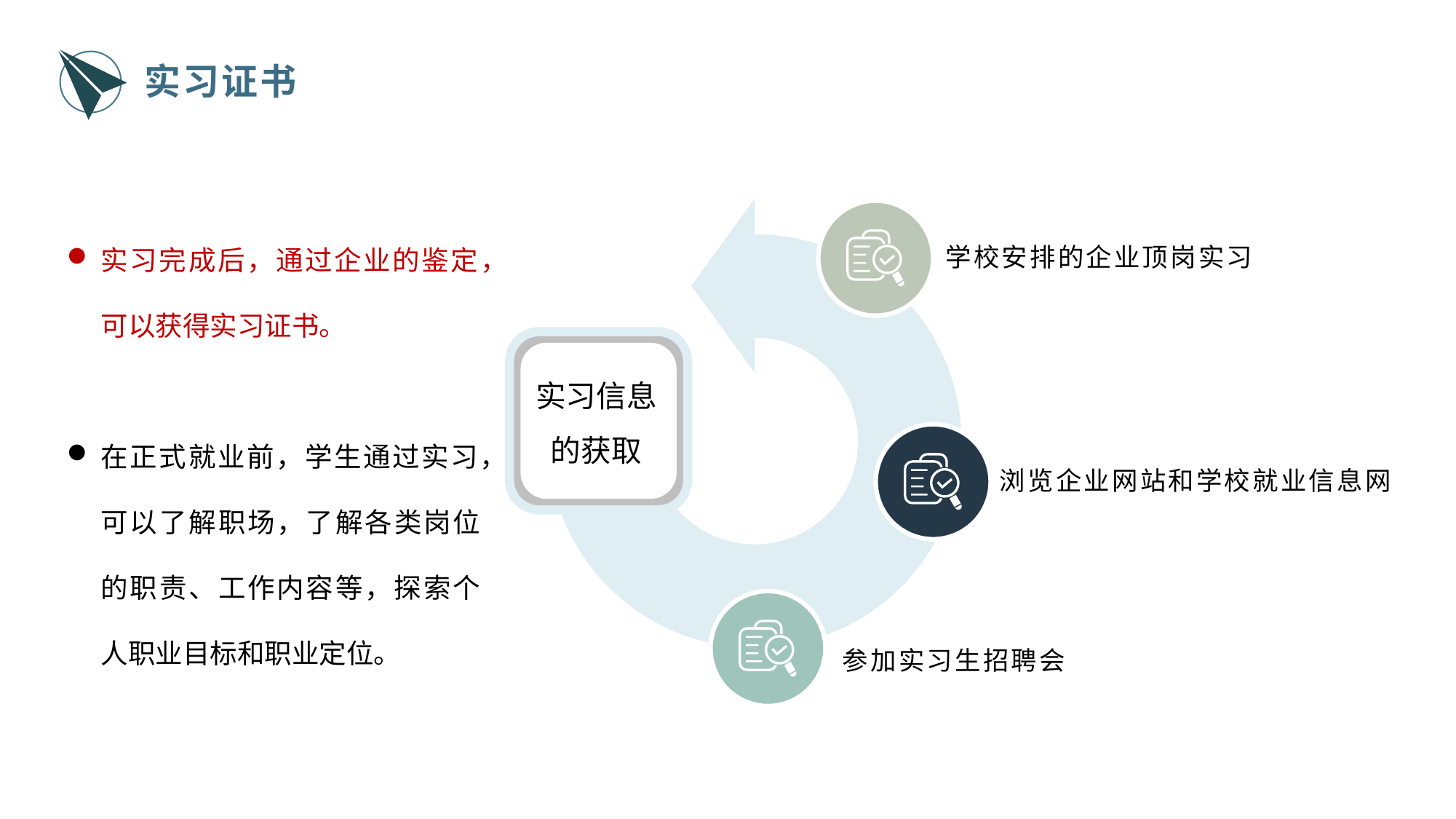

实习证书

实习完成后，通过企业的鉴定，可以获得实习证书。

在正式就业前，学生通过实习，可以了解职场，了解各类岗位的职责、工作内容等，探索个人职业目标和职业定位。
学校安排的企业顶岗实习

实习信息的获取

浏览企业网站和学校就业信息网

参加实习生招聘会